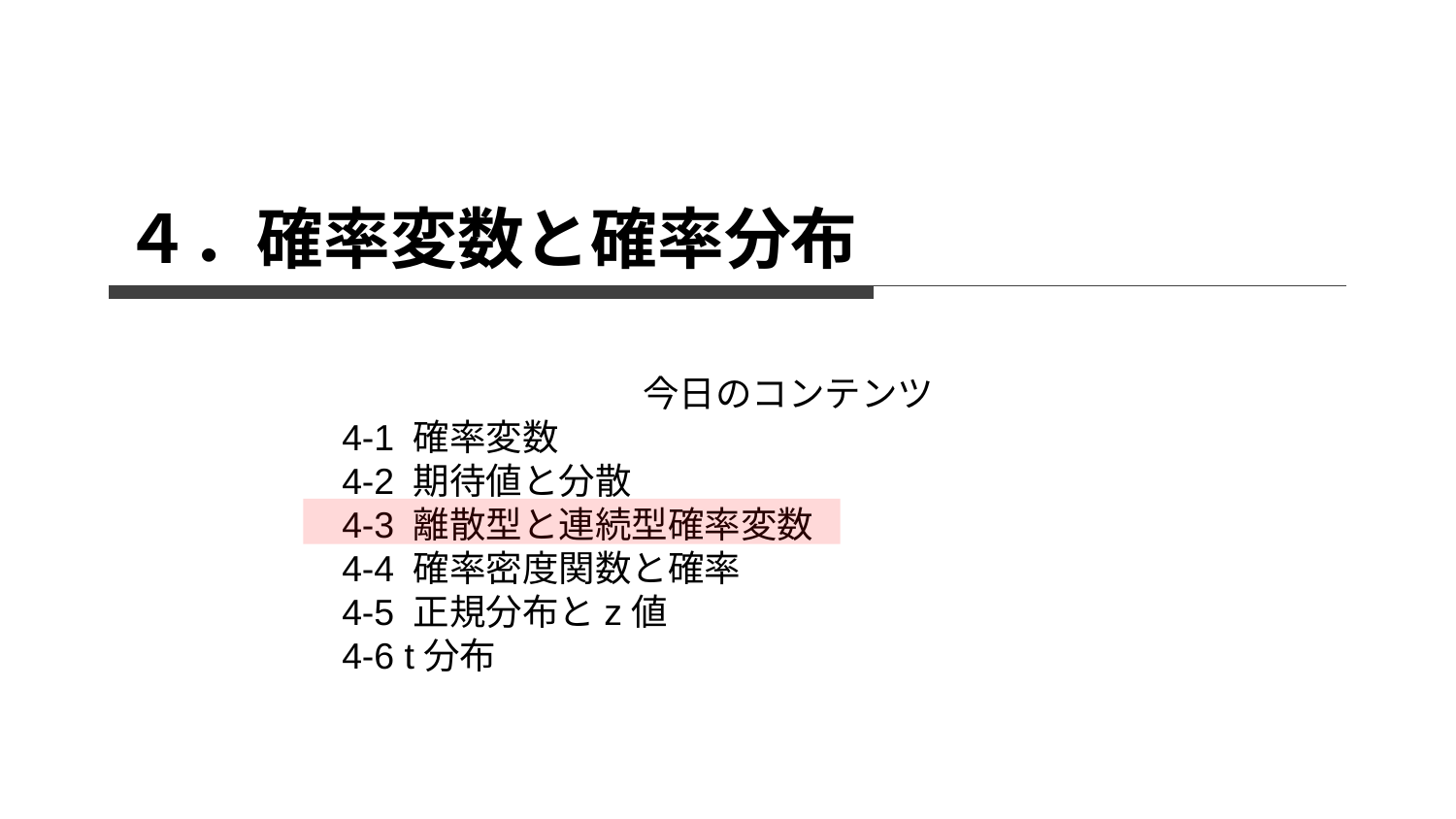

# ４．確率変数と確率分布
今日のコンテンツ
4-1 確率変数
4-2 期待値と分散
4-3 離散型と連続型確率変数
4-4 確率密度関数と確率
4-5 正規分布とz値
4-6 t分布